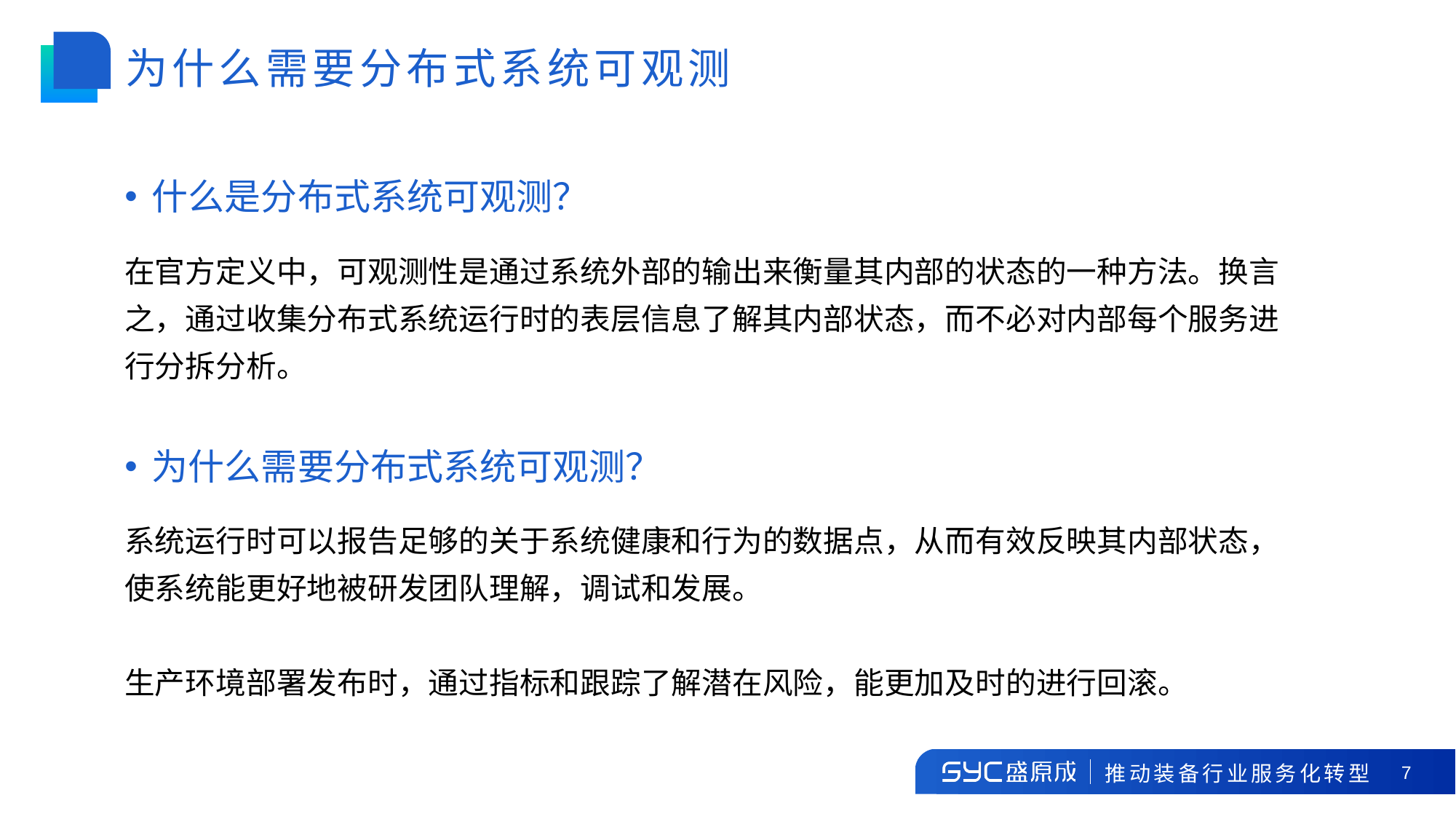

# 为什么需要分布式系统可观测
什么是分布式系统可观测？
在官方定义中，可观测性是通过系统外部的输出来衡量其内部的状态的一种方法。换言之，通过收集分布式系统运行时的表层信息了解其内部状态，而不必对内部每个服务进行分拆分析。
为什么需要分布式系统可观测？
系统运行时可以报告足够的关于系统健康和行为的数据点，从而有效反映其内部状态，使系统能更好地被研发团队理解，调试和发展。

生产环境部署发布时，通过指标和跟踪了解潜在风险，能更加及时的进行回滚。